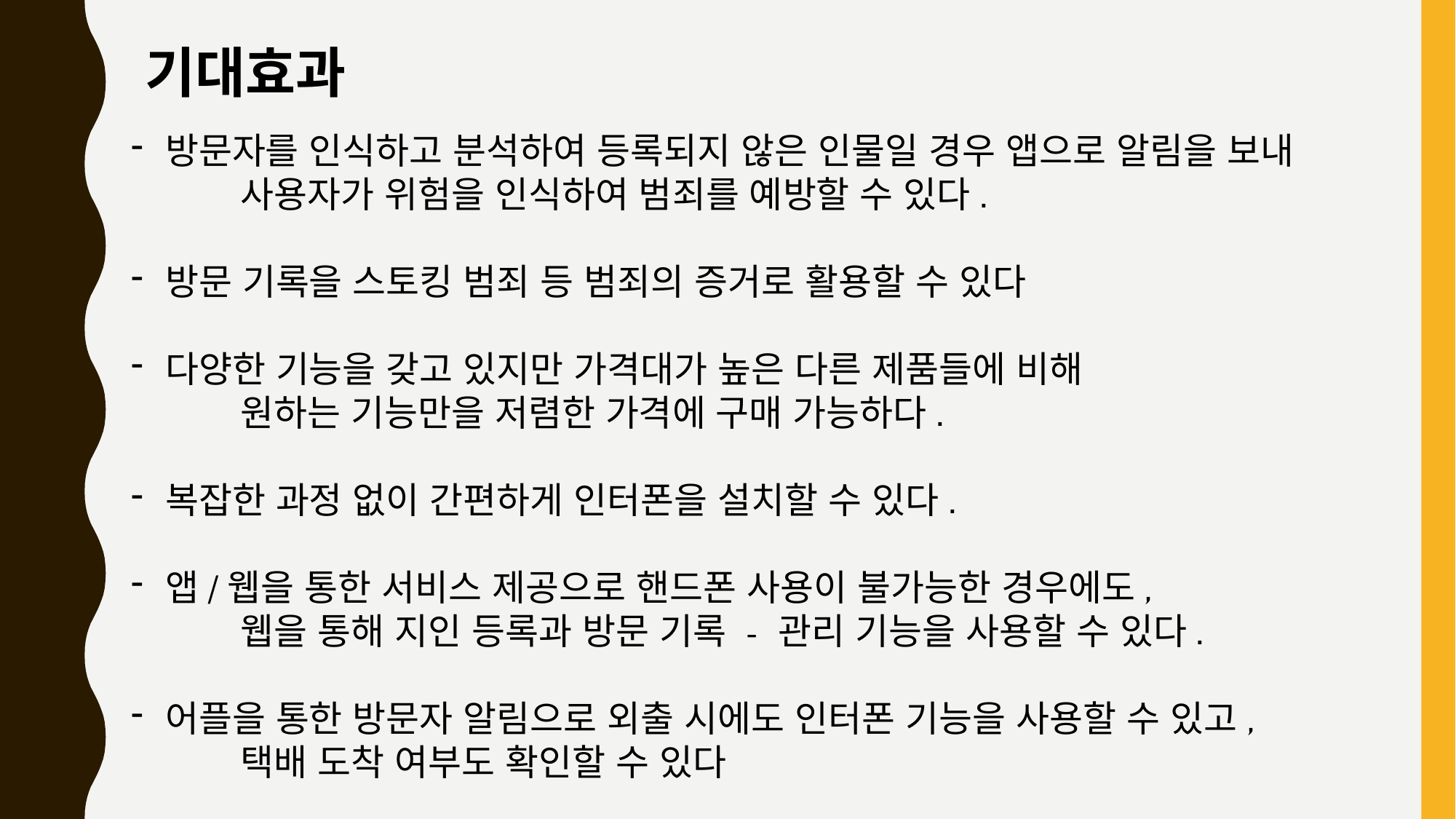

기대효과

방문자를 인식하고 분석하여 등록되지 않은 인물일 경우 앱으로 알림을 보내
	사용자가 위험을 인식하여 범죄를 예방할 수 있다.

방문 기록을 스토킹 범죄 등 범죄의 증거로 활용할 수 있다

다양한 기능을 갖고 있지만 가격대가 높은 다른 제품들에 비해
	원하는 기능만을 저렴한 가격에 구매 가능하다.

복잡한 과정 없이 간편하게 인터폰을 설치할 수 있다.

앱/웹을 통한 서비스 제공으로 핸드폰 사용이 불가능한 경우에도,
	웹을 통해 지인 등록과 방문 기록 - 관리 기능을 사용할 수 있다.

어플을 통한 방문자 알림으로 외출 시에도 인터폰 기능을 사용할 수 있고,
	택배 도착 여부도 확인할 수 있다